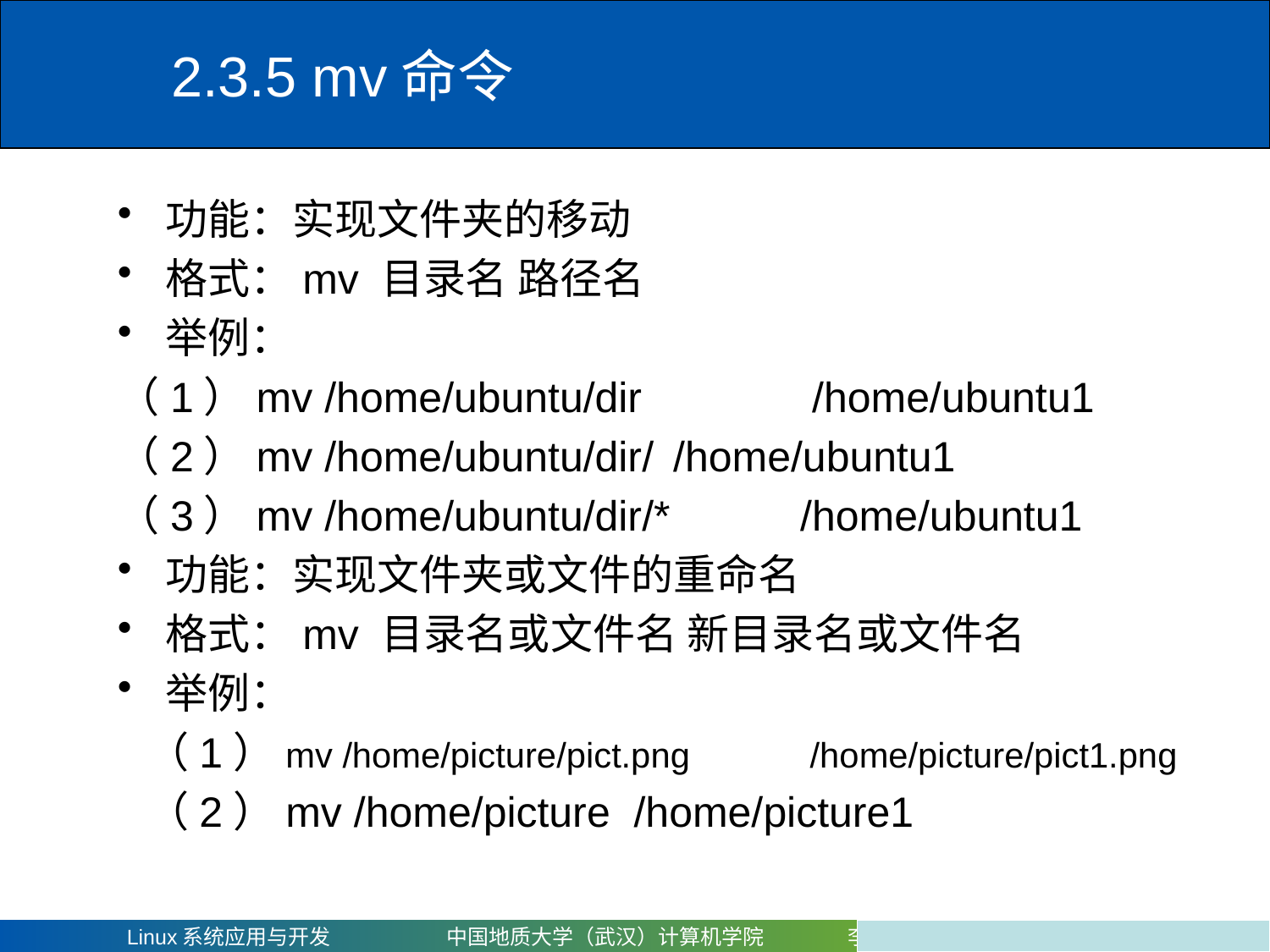

# 2.3.5 mv命令
功能：实现文件夹的移动
格式：mv 目录名 路径名
举例：
（1）mv /home/ubuntu/dir		 /home/ubuntu1
（2）mv /home/ubuntu/dir/ 	/home/ubuntu1
（3）mv /home/ubuntu/dir/* 	/home/ubuntu1
功能：实现文件夹或文件的重命名
格式：mv 目录名或文件名 新目录名或文件名
举例：
  （1）mv /home/picture/pict.png	 /home/picture/pict1.png
  （2）mv /home/picture  /home/picture1